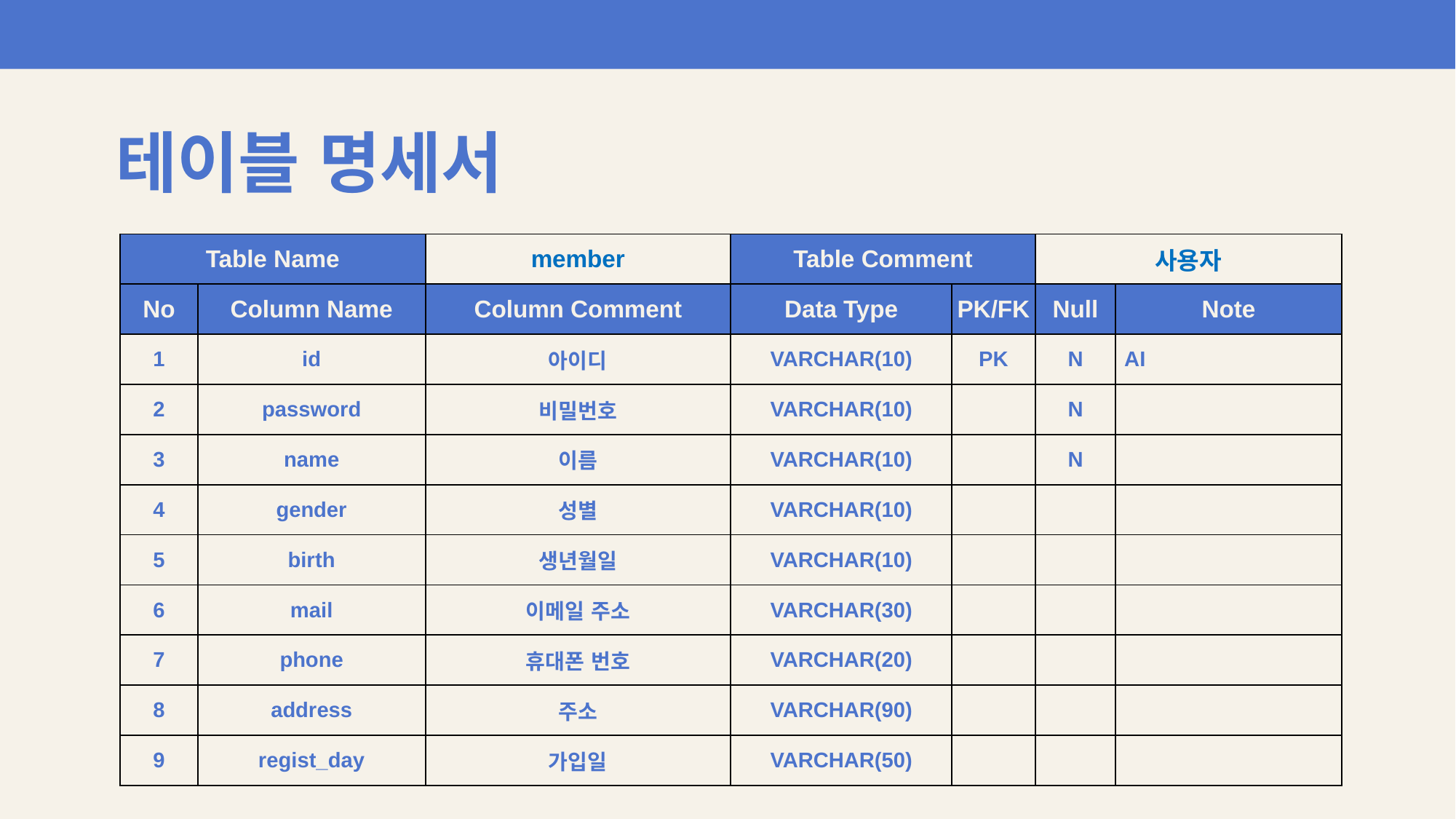

테이블 명세서
| Table Name |  | member | Table Comment |  | 사용자 |  |
| --- | --- | --- | --- | --- | --- | --- |
| No | Column Name | Column Comment | Data Type | PK/FK | Null | Note |
| 1 | id | 아이디 | VARCHAR(10) | PK | N | AI |
| 2 | password | 비밀번호 | VARCHAR(10) |  | N |  |
| 3 | name | 이름 | VARCHAR(10) |  | N |  |
| 4 | gender | 성별 | VARCHAR(10) |  |  |  |
| 5 | birth | 생년월일 | VARCHAR(10) |  |  |  |
| 6 | mail | 이메일 주소 | VARCHAR(30) |  |  |  |
| 7 | phone | 휴대폰 번호 | VARCHAR(20) |  |  |  |
| 8 | address | 주소 | VARCHAR(90) |  |  |  |
| 9 | regist\_day | 가입일 | VARCHAR(50) |  |  |  |